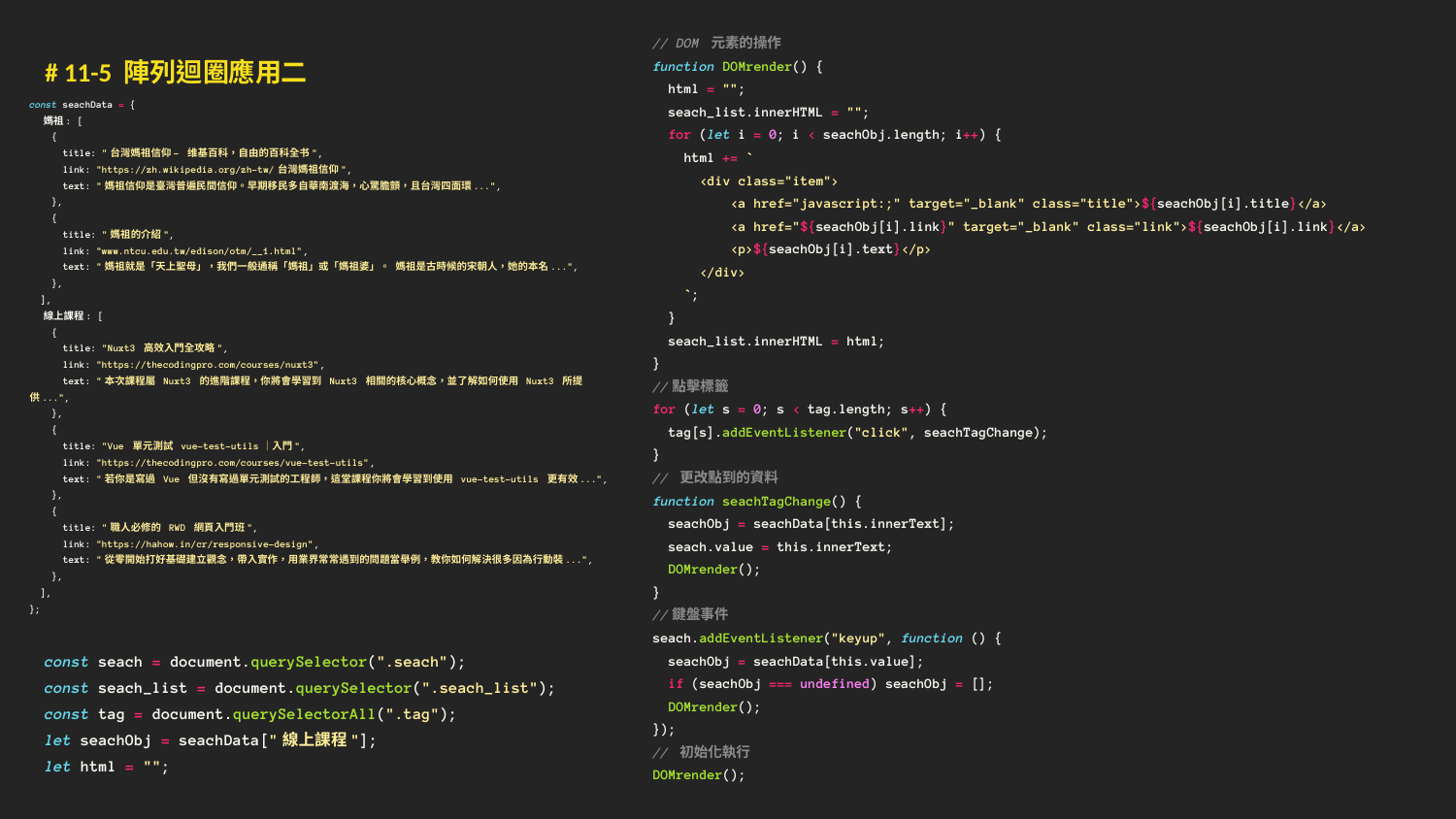

// DOM 元素的操作
function DOMrender() {
  html = "";
  seach_list.innerHTML = "";
  for (let i = 0; i < seachObj.length; i++) {
    html += `
      <div class="item">
          <a href="javascript:;" target="_blank" class="title">${seachObj[i].title}</a>
          <a href="${seachObj[i].link}" target="_blank" class="link">${seachObj[i].link}</a>
          <p>${seachObj[i].text}</p>
      </div>
    `;
  }
  seach_list.innerHTML = html;
}
//點擊標籤
for (let s = 0; s < tag.length; s++) {
  tag[s].addEventListener("click", seachTagChange);
}
// 更改點到的資料
function seachTagChange() {
  seachObj = seachData[this.innerText];
  seach.value = this.innerText;
  DOMrender();
}
//鍵盤事件
seach.addEventListener("keyup", function () {
  seachObj = seachData[this.value];
  if (seachObj === undefined) seachObj = [];
  DOMrender();
});
// 初始化執行
DOMrender();
# 11-5 陣列迴圈應用二
const seachData = {
  媽祖: [
    {
      title: "台灣媽祖信仰- 维基百科，自由的百科全书",
      link: "https://zh.wikipedia.org/zh-tw/台灣媽祖信仰",
      text: "媽祖信仰是臺灣普遍民間信仰。早期移民多自華南渡海，心驚膽顫，且台灣四面環...",
    },
    {
      title: "媽祖的介紹",
      link: "www.ntcu.edu.tw/edison/otm/__1.html",
      text: "媽祖就是「天上聖母」，我們一般通稱「媽祖」或「媽祖婆」。 媽祖是古時候的宋朝人，她的本名...",
    },
  ],
  線上課程: [
    {
      title: "Nuxt3 高效入門全攻略",
      link: "https://thecodingpro.com/courses/nuxt3",
      text: "本次課程屬 Nuxt3 的進階課程，你將會學習到 Nuxt3 相關的核心概念，並了解如何使用 Nuxt3 所提供...",
    },
    {
      title: "Vue 單元測試 vue-test-utils｜入門",
      link: "https://thecodingpro.com/courses/vue-test-utils",
      text: "若你是寫過 Vue 但沒有寫過單元測試的工程師，這堂課程你將會學習到使用 vue-test-utils 更有效...",
    },
    {
      title: "職人必修的 RWD 網頁入門班",
      link: "https://hahow.in/cr/responsive-design",
      text: "從零開始打好基礎建立觀念，帶入實作，用業界常常遇到的問題當舉例，教你如何解決很多因為行動裝...",
    },
  ],
};
const seach = document.querySelector(".seach");
const seach_list = document.querySelector(".seach_list");
const tag = document.querySelectorAll(".tag");
let seachObj = seachData["線上課程"];
let html = "";